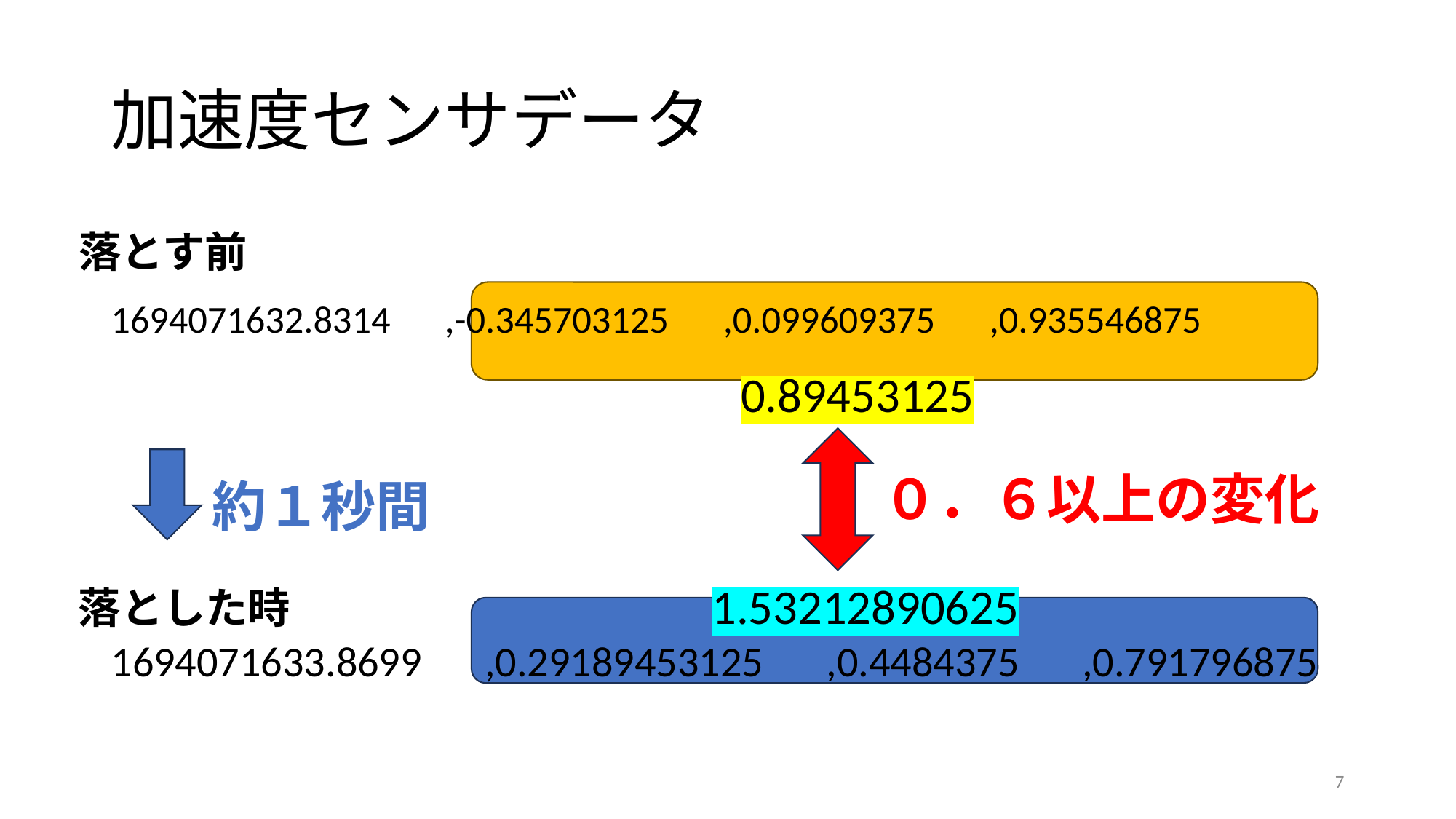

# 加速度センサデータ
落とす前

1694071632.8314　,-0.345703125　,0.099609375　,0.935546875

0.89453125

０．６以上の変化

約１秒間
1.53212890625
落とした時

1694071633.8699　,0.29189453125　,0.4484375　,0.791796875
7